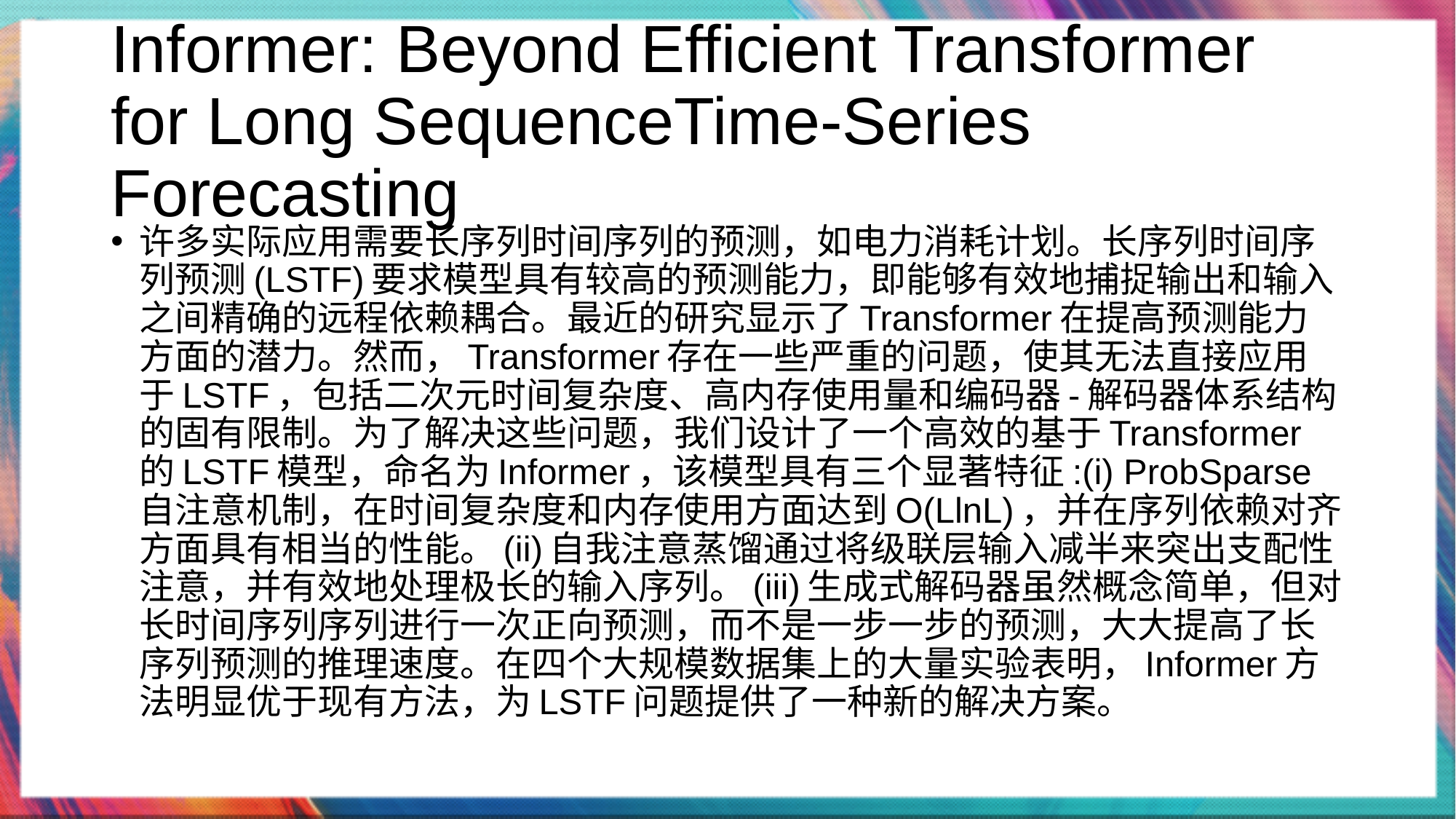

# Informer: Beyond Efficient Transformer for Long SequenceTime-Series Forecasting
许多实际应用需要长序列时间序列的预测，如电力消耗计划。长序列时间序列预测(LSTF)要求模型具有较高的预测能力，即能够有效地捕捉输出和输入之间精确的远程依赖耦合。最近的研究显示了Transformer在提高预测能力方面的潜力。然而，Transformer存在一些严重的问题，使其无法直接应用于LSTF，包括二次元时间复杂度、高内存使用量和编码器-解码器体系结构的固有限制。为了解决这些问题，我们设计了一个高效的基于Transformer的LSTF模型，命名为Informer，该模型具有三个显著特征:(i) ProbSparse自注意机制，在时间复杂度和内存使用方面达到O(LlnL)，并在序列依赖对齐方面具有相当的性能。(ii)自我注意蒸馏通过将级联层输入减半来突出支配性注意，并有效地处理极长的输入序列。(iii)生成式解码器虽然概念简单，但对长时间序列序列进行一次正向预测，而不是一步一步的预测，大大提高了长序列预测的推理速度。在四个大规模数据集上的大量实验表明，Informer方法明显优于现有方法，为LSTF问题提供了一种新的解决方案。